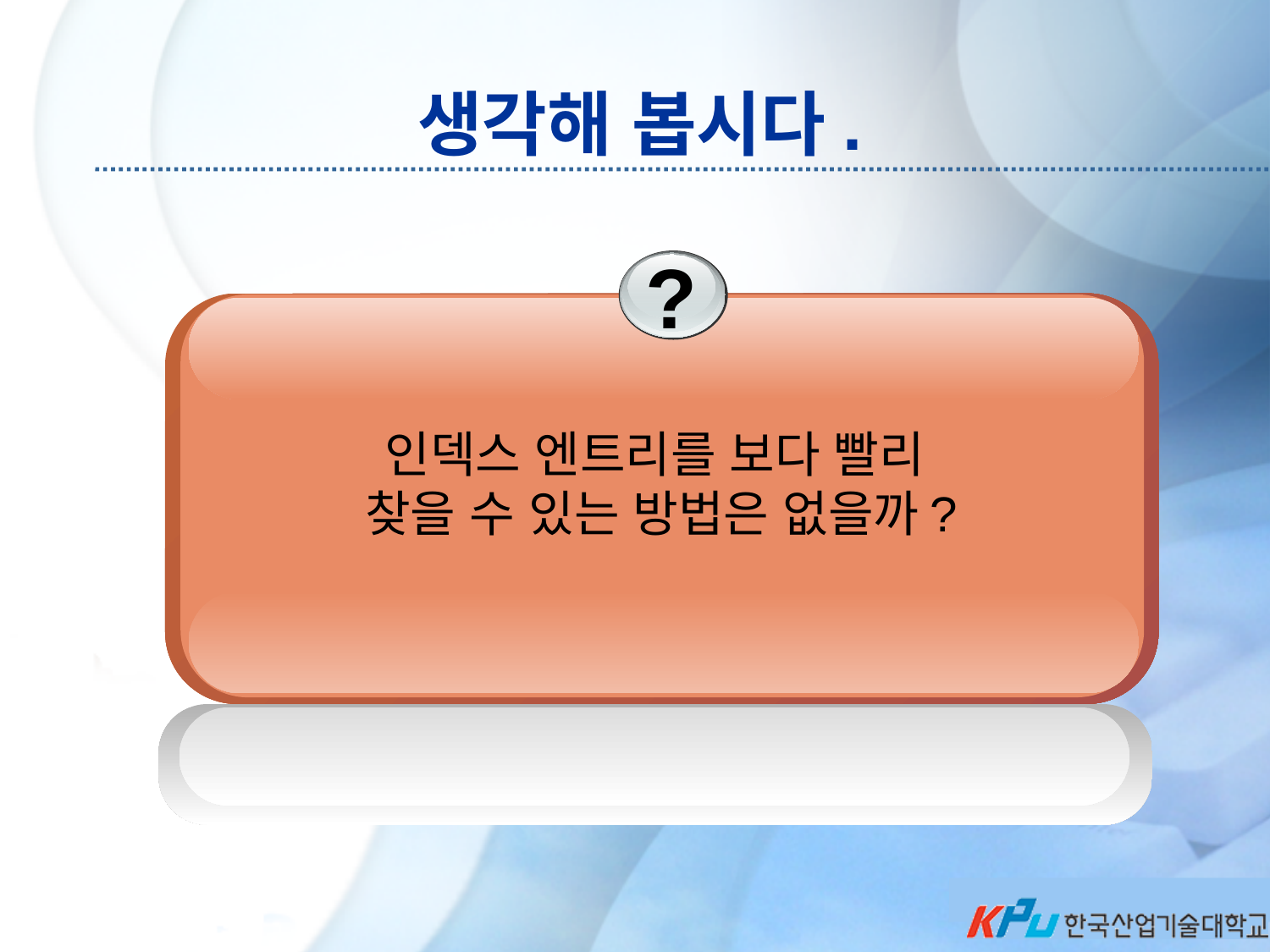

# 생각해 봅시다.
?

인덱스 엔트리를 보다 빨리
찾을 수 있는 방법은 없을까?